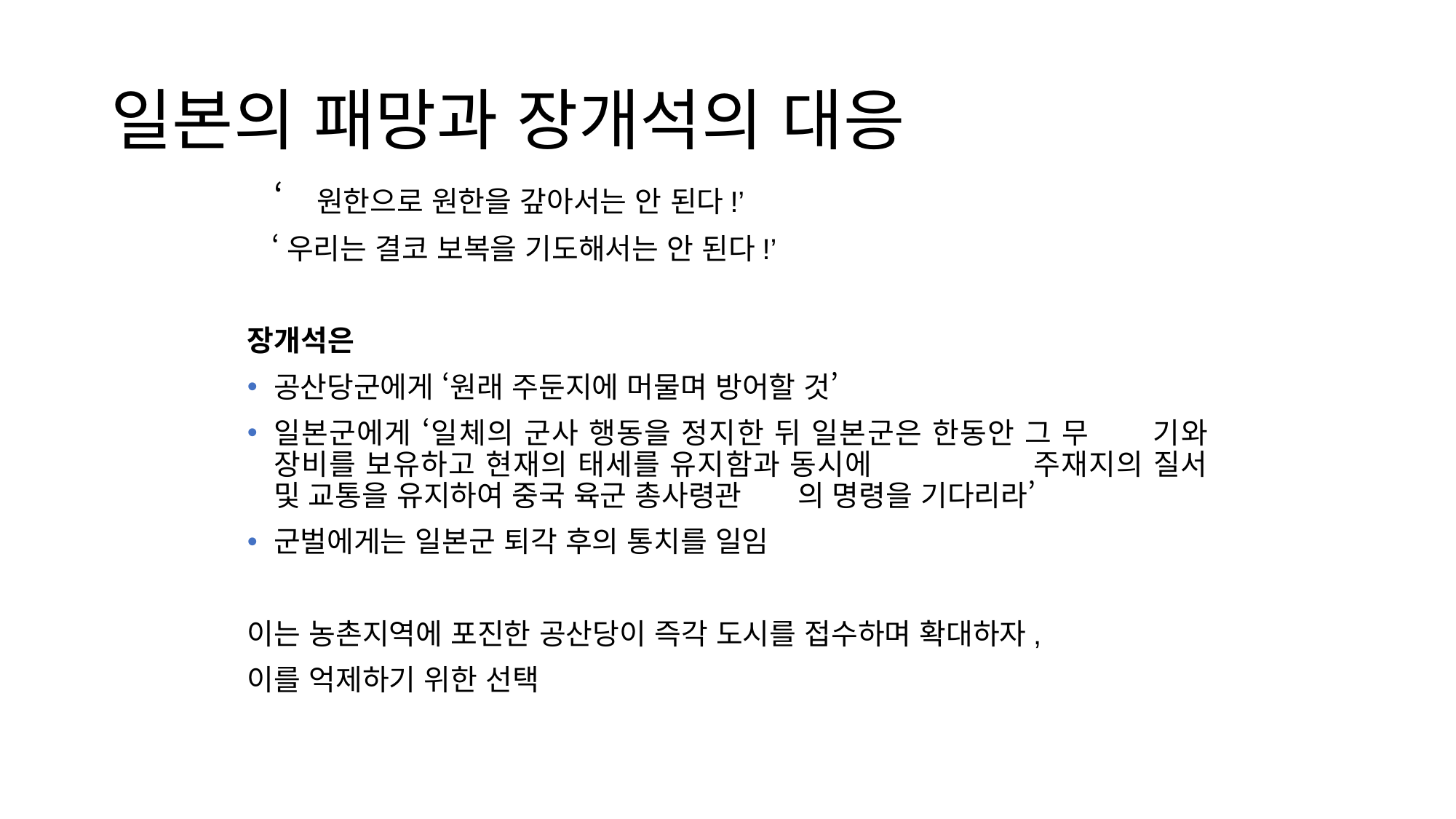

# 일본의 패망과 장개석의 대응
	‘원한으로 원한을 갚아서는 안 된다!’
   ‘우리는 결코 보복을 기도해서는 안 된다!’

장개석은
공산당군에게 ‘원래 주둔지에 머물며 방어할 것’
일본군에게 ‘일체의 군사 행동을 정지한 뒤 일본군은 한동안 그 무		기와 장비를 보유하고 현재의 태세를 유지함과 동시에 		주재지의 질서 및 교통을 유지하여 중국 육군 총사령관		의 명령을 기다리라’
군벌에게는 일본군 퇴각 후의 통치를 일임

이는 농촌지역에 포진한 공산당이 즉각 도시를 접수하며 확대하자,
이를 억제하기 위한 선택